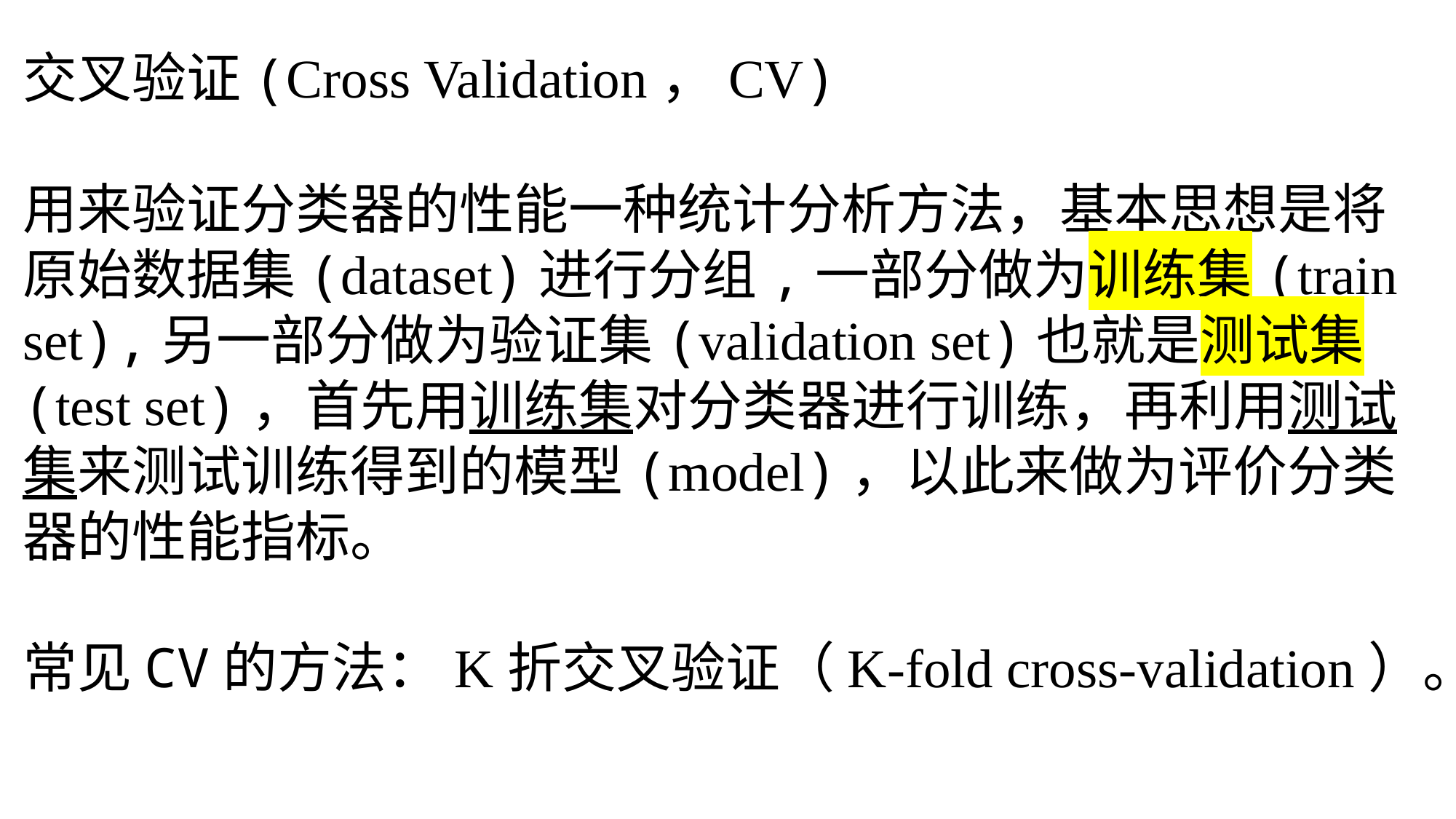

交叉验证(Cross Validation，CV)

用来验证分类器的性能一种统计分析方法，基本思想是将原始数据集(dataset)进行分组,一部分做为训练集(train set),另一部分做为验证集(validation set)也就是测试集(test set)，首先用训练集对分类器进行训练，再利用测试集来测试训练得到的模型(model)，以此来做为评价分类器的性能指标。

常见CV的方法：K折交叉验证（K-fold cross-validation）。